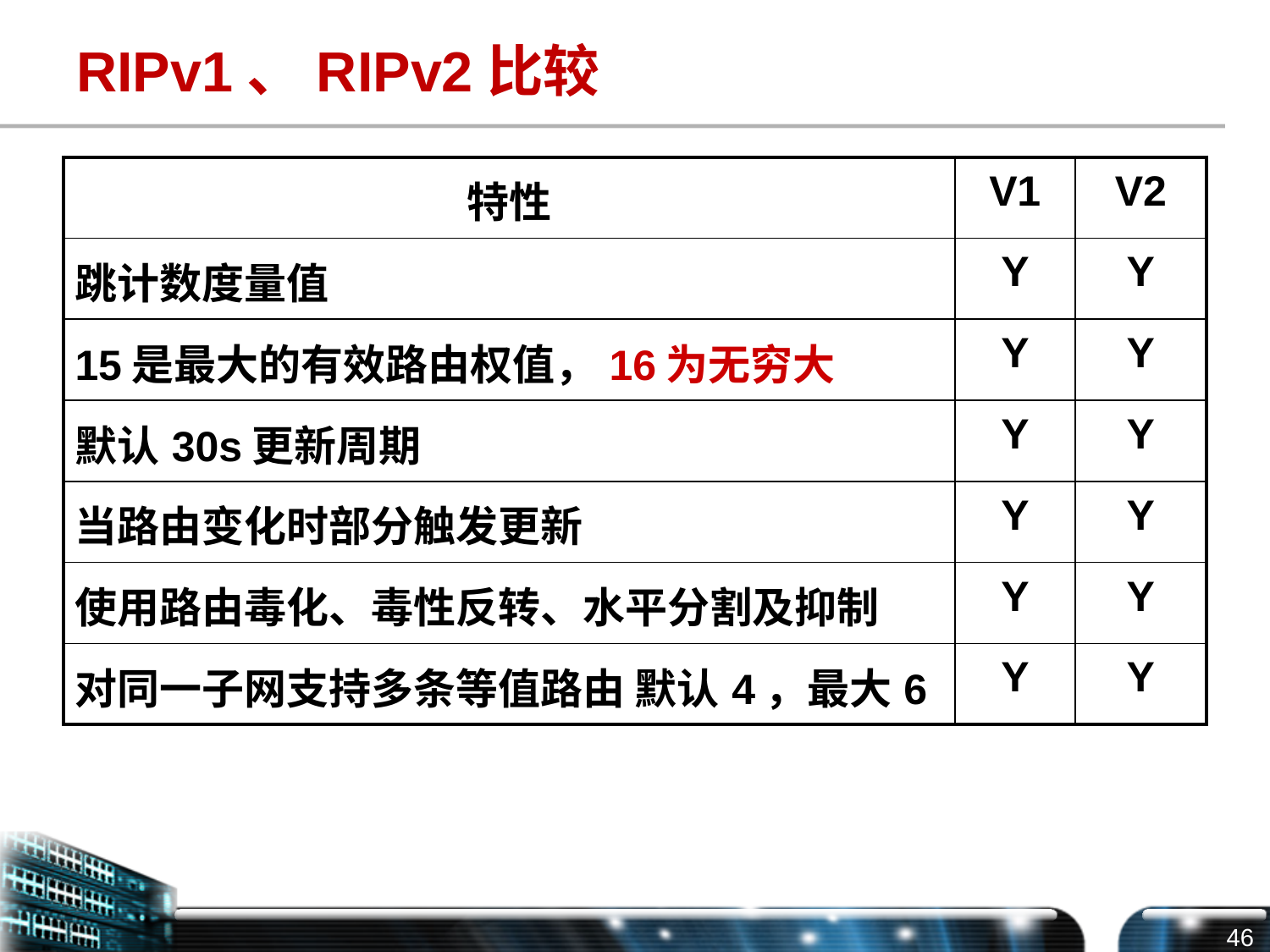

# RIPv1、RIPv2比较
| 特性 | V1 | V2 |
| --- | --- | --- |
| 跳计数度量值 | Y | Y |
| 15是最大的有效路由权值，16为无穷大 | Y | Y |
| 默认30s更新周期 | Y | Y |
| 当路由变化时部分触发更新 | Y | Y |
| 使用路由毒化、毒性反转、水平分割及抑制 | Y | Y |
| 对同一子网支持多条等值路由 默认4，最大6 | Y | Y |